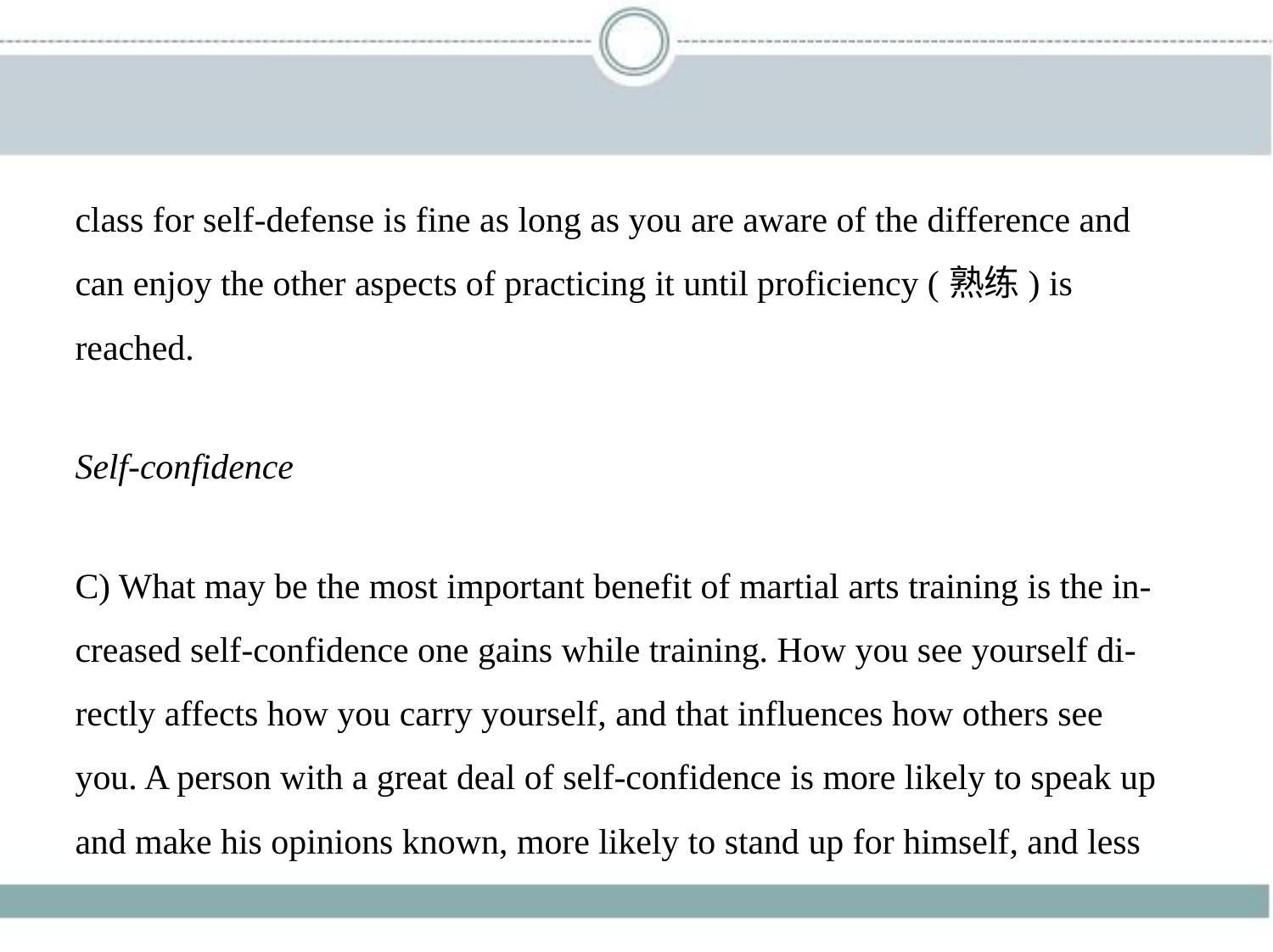

class for self-defense is fine as long as you are aware of the difference and
can enjoy the other aspects of practicing it until proficiency (熟练) is
reached.
Self-confidence
C) What may be the most important benefit of martial arts training is the in-
creased self-confidence one gains while training. How you see yourself di-
rectly affects how you carry yourself, and that influences how others see
you. A person with a great deal of self-confidence is more likely to speak up
and make his opinions known, more likely to stand up for himself, and less